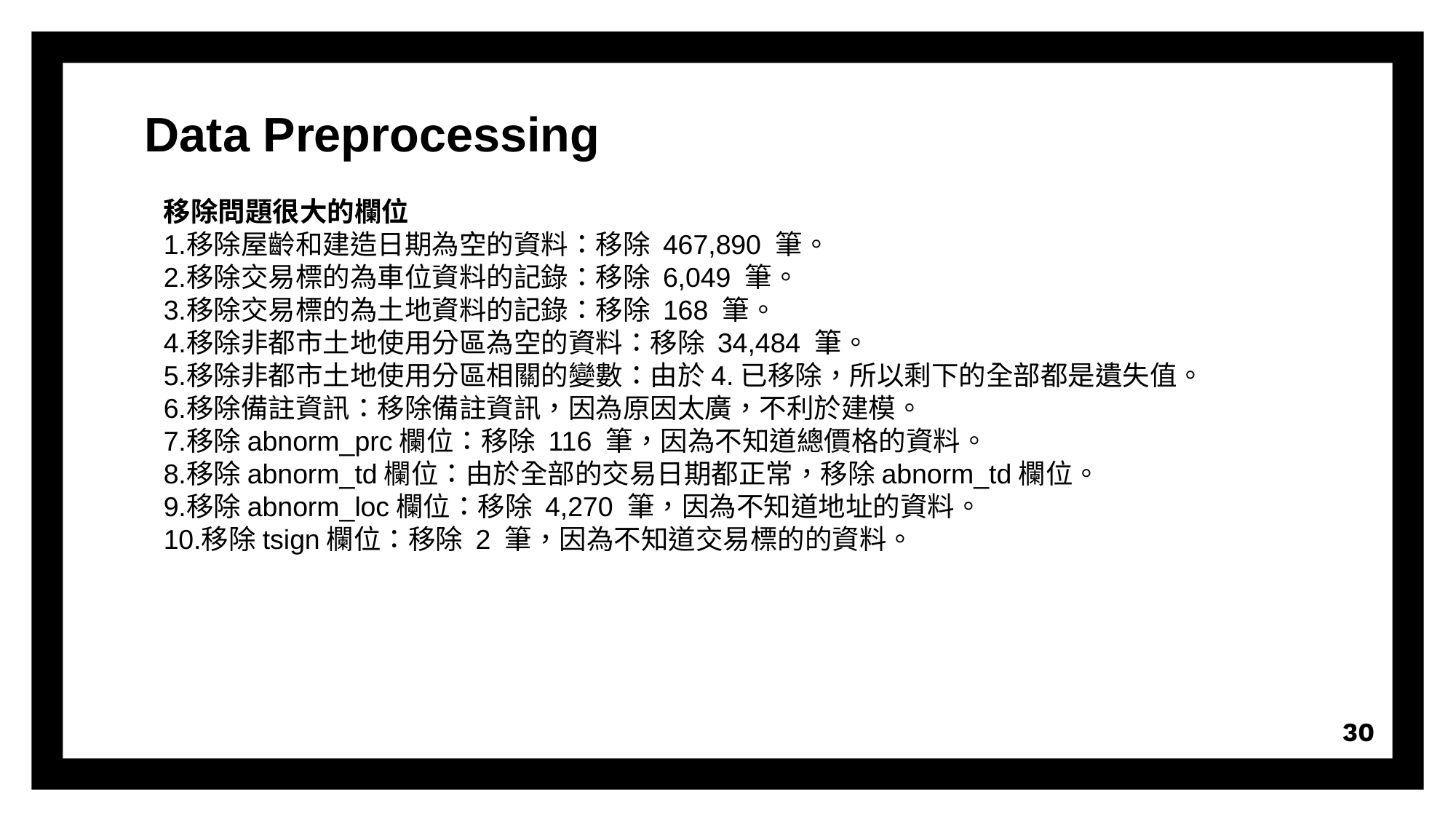

Data Preprocessing
移除問題很大的欄位
移除屋齡和建造日期為空的資料：移除 467,890 筆。
移除交易標的為車位資料的記錄：移除 6,049 筆。
移除交易標的為土地資料的記錄：移除 168 筆。
移除非都市土地使用分區為空的資料：移除 34,484 筆。
移除非都市土地使用分區相關的變數：由於4.已移除，所以剩下的全部都是遺失值。
移除備註資訊：移除備註資訊，因為原因太廣，不利於建模。
移除abnorm_prc欄位：移除 116 筆，因為不知道總價格的資料。
移除abnorm_td欄位：由於全部的交易日期都正常，移除abnorm_td欄位。
移除abnorm_loc欄位：移除 4,270 筆，因為不知道地址的資料。
移除tsign欄位：移除 2 筆，因為不知道交易標的的資料。

30